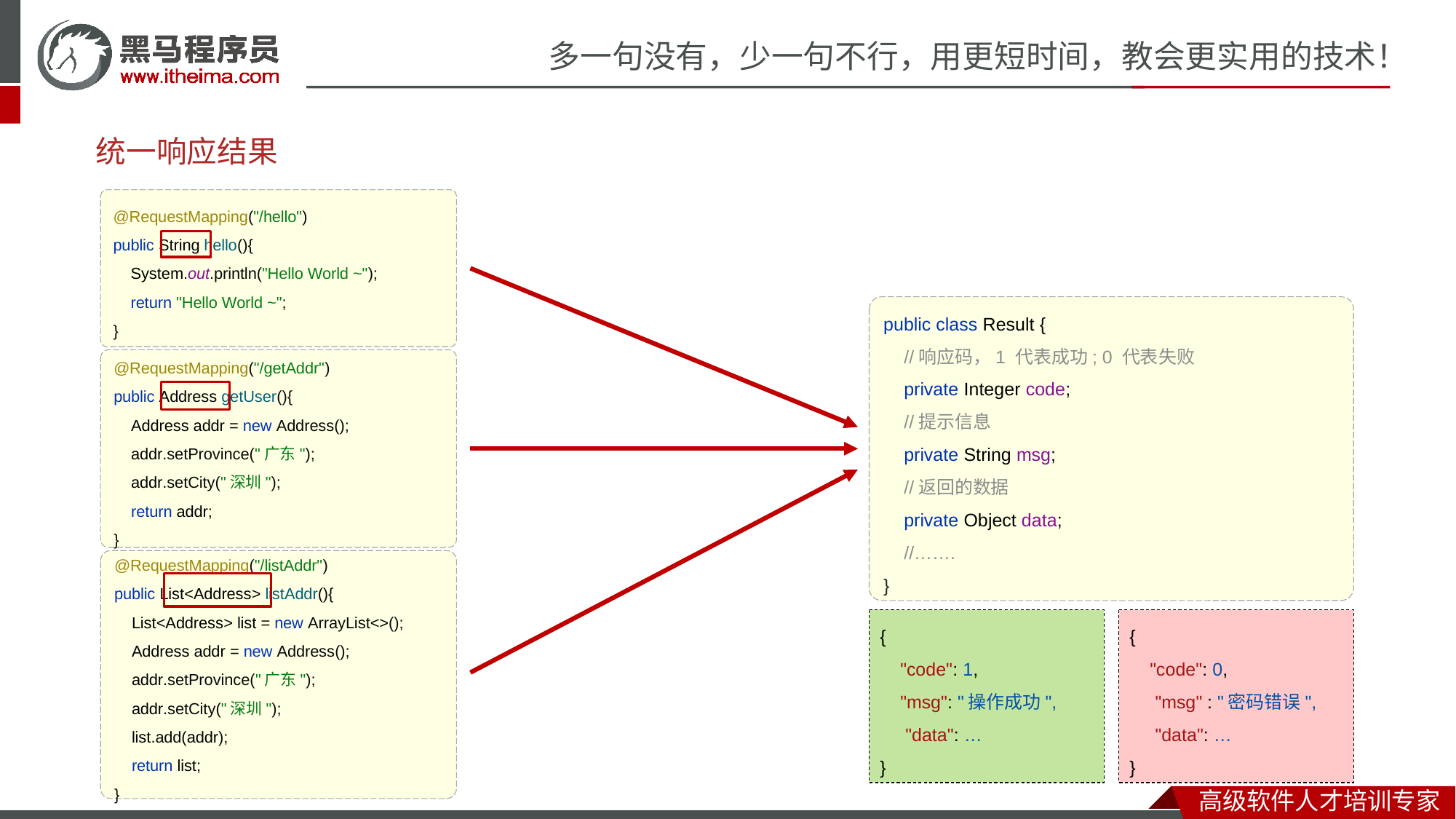

# 统一响应结果
@RequestMapping("/hello")
public String hello(){
    System.out.println("Hello World ~");
    return "Hello World ~";
}

public class Result {
    //响应码，1 代表成功; 0 代表失败
    private Integer code;
    //提示信息
    private String msg;
    //返回的数据
    private Object data;
    //…….
}
@RequestMapping("/getAddr")
public Address getUser(){
    Address addr = new Address();
    addr.setProvince("广东");
    addr.setCity("深圳");
    return addr;
}

@RequestMapping("/listAddr")
public List<Address> listAddr(){
    List<Address> list = new ArrayList<>();
    Address addr = new Address();
    addr.setProvince("广东");
    addr.setCity("深圳");
    list.add(addr);
    return list;
}

{
    "code": 1,
    "msg": "操作成功",
     "data": …
}
{
    "code": 0,
     "msg" : "密码错误",
     "data": …
}